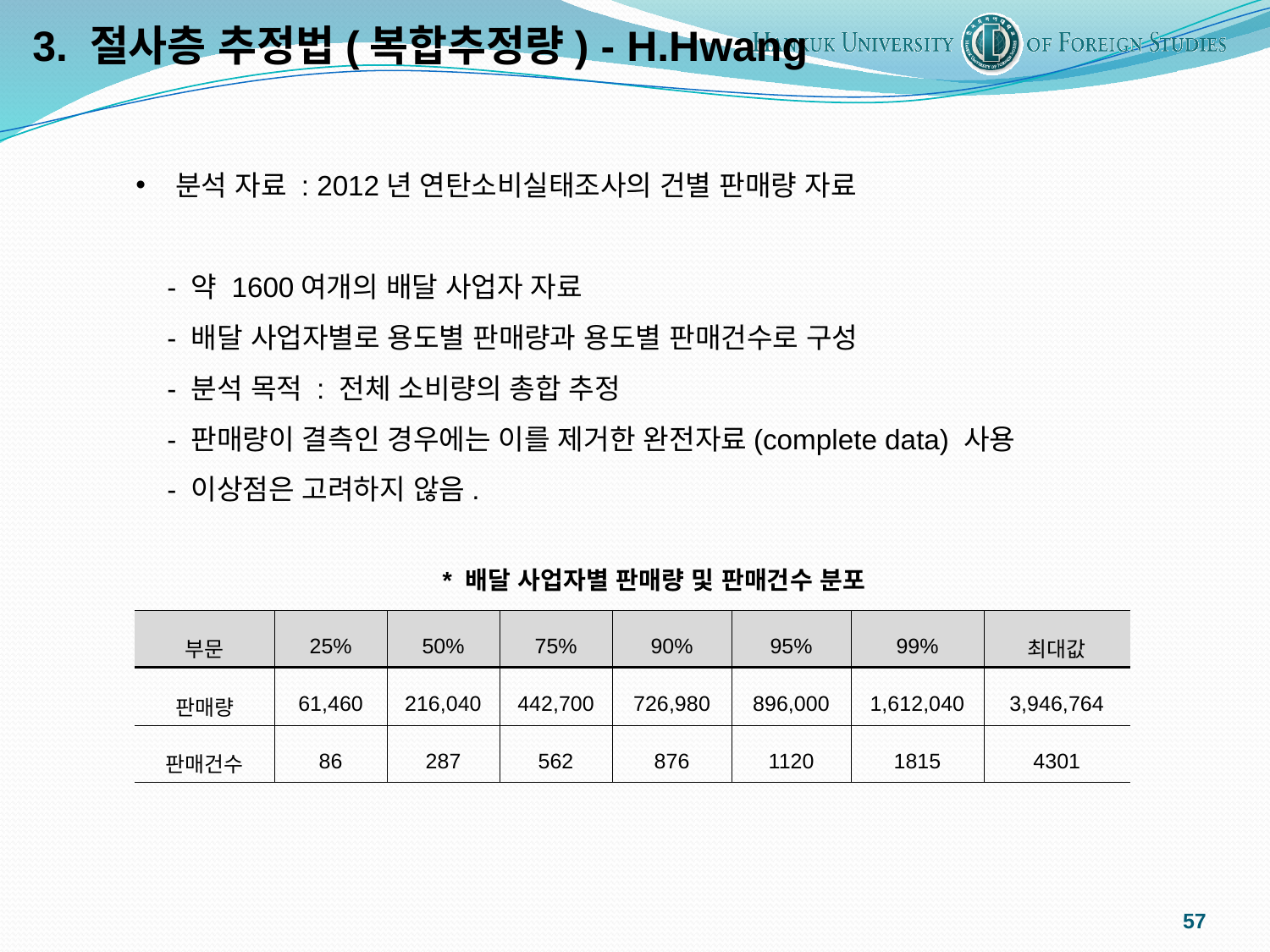

3. 절사층 추정법(복합추정량) - H.Hwang
분석 자료 : 2012년 연탄소비실태조사의 건별 판매량 자료

    - 약 1600여개의 배달 사업자 자료
    - 배달 사업자별로 용도별 판매량과 용도별 판매건수로 구성
    - 분석 목적 : 전체 소비량의 총합 추정
    - 판매량이 결측인 경우에는 이를 제거한 완전자료(complete data) 사용
    - 이상점은 고려하지 않음.

* 배달 사업자별 판매량 및 판매건수 분포
| 부문 | 25% | 50% | 75% | 90% | 95% | 99% | 최대값 |
| --- | --- | --- | --- | --- | --- | --- | --- |
| 판매량 | 61,460 | 216,040 | 442,700 | 726,980 | 896,000 | 1,612,040 | 3,946,764 |
| 판매건수 | 86 | 287 | 562 | 876 | 1120 | 1815 | 4301 |
57